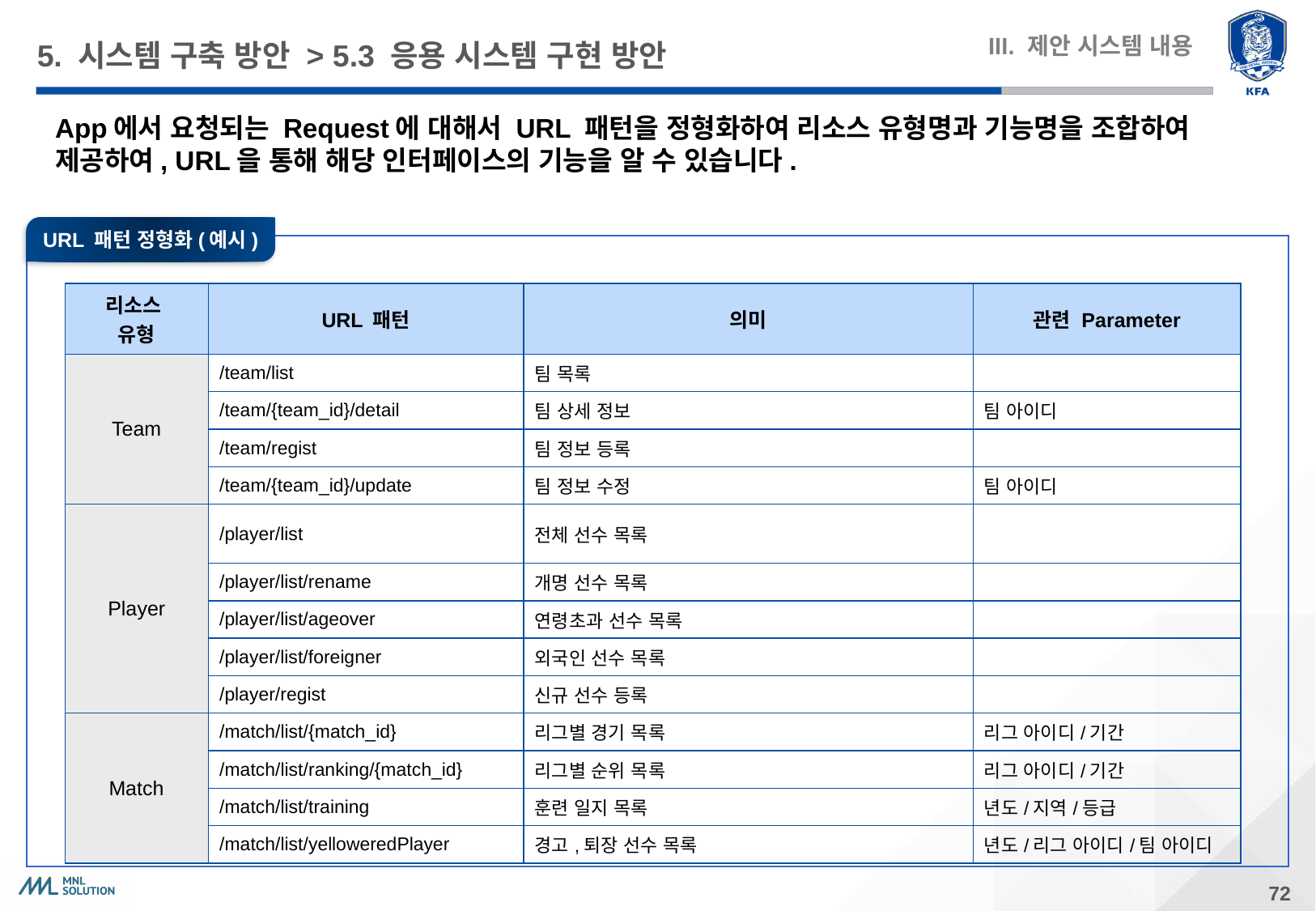

# 5. 시스템 구축 방안 > 5.3 응용 시스템 구현 방안
III. 제안 시스템 내용
App에서 요청되는 Request에 대해서 URL 패턴을 정형화하여 리소스 유형명과 기능명을 조합하여 제공하여, URL을 통해 해당 인터페이스의 기능을 알 수 있습니다.
URL 패턴 정형화(예시)

| 리소스 유형 | URL 패턴 | 의미 | 관련 Parameter |
| --- | --- | --- | --- |
| Team | /team/list | 팀 목록 |  |
|  | /team/{team\_id}/detail | 팀 상세 정보 | 팀 아이디 |
|  | /team/regist | 팀 정보 등록 |  |
|  | /team/{team\_id}/update | 팀 정보 수정 | 팀 아이디 |
| Player | /player/list | 전체 선수 목록 |  |
|  | /player/list/rename | 개명 선수 목록 |  |
|  | /player/list/ageover | 연령초과 선수 목록 |  |
|  | /player/list/foreigner | 외국인 선수 목록 |  |
|  | /player/regist | 신규 선수 등록 |  |
| Match | /match/list/{match\_id} | 리그별 경기 목록 | 리그 아이디/기간 |
|  | /match/list/ranking/{match\_id} | 리그별 순위 목록 | 리그 아이디/기간 |
|  | /match/list/training | 훈련 일지 목록 | 년도/지역/등급 |
|  | /match/list/yelloweredPlayer | 경고,퇴장 선수 목록 | 년도/리그 아이디/팀 아이디 |